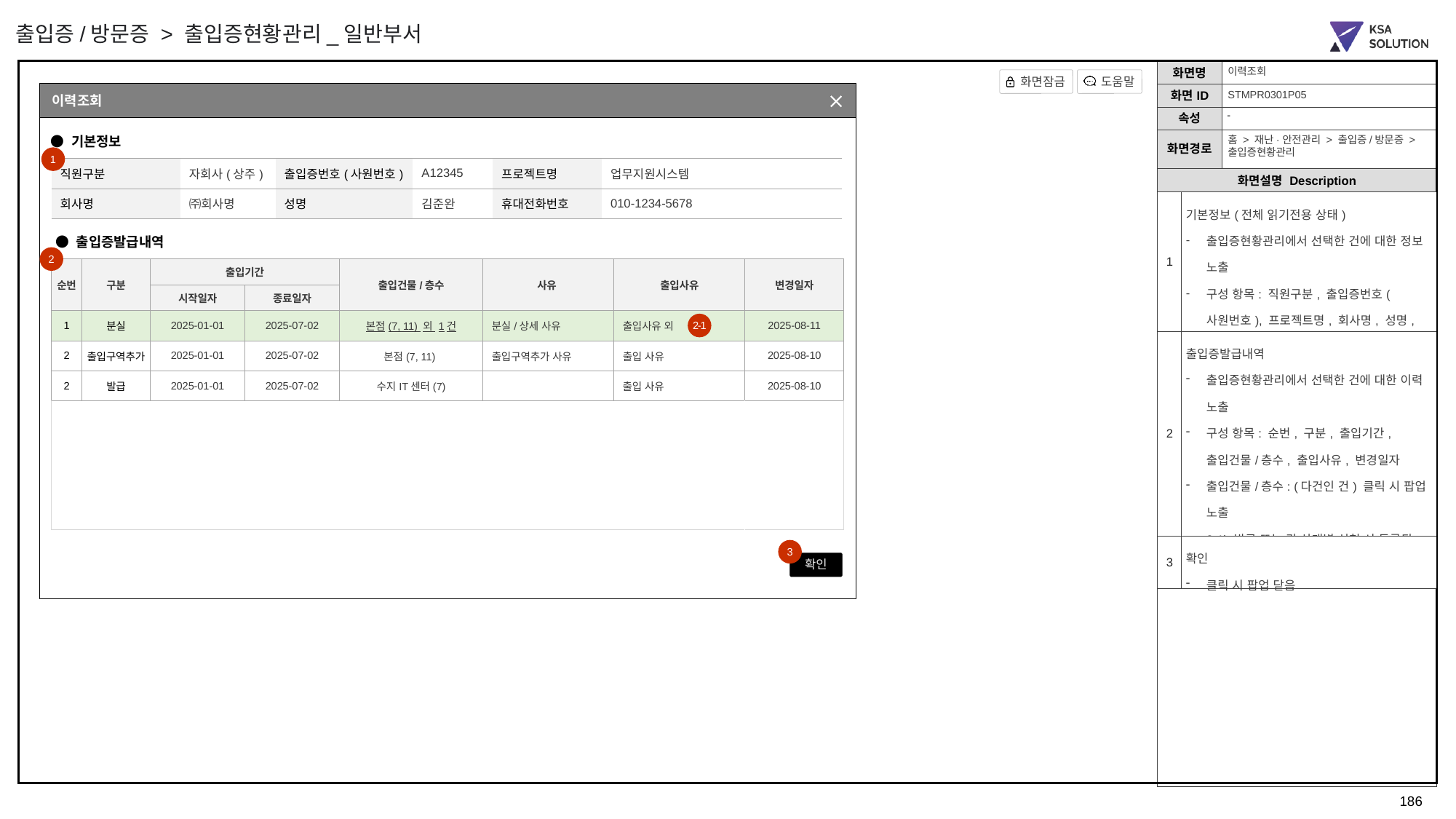

출입증/방문증 > 출입증현황관리_일반부서
이력조회
STMPR0301P05

이력조회

부점조회 팝업(팀 포함)
-
홈 > 재난·안전관리 > 출입증/방문증 >
출입증현황관리
● 기본정보
1
| 직원구분 | 자회사(상주) | 출입증번호(사원번호) | A12345 | 프로젝트명 | 업무지원시스템 |
| --- | --- | --- | --- | --- | --- |
| 회사명 | ㈜회사명 | 성명 | 김준완 | 휴대전화번호 | 010-1234-5678 |
| 1 | 기본정보(전체 읽기전용 상태) 출입증현황관리에서 선택한 건에 대한 정보 노출 구성 항목: 직원구분, 출입증번호(사원번호), 프로젝트명, 회사명, 성명, 휴대전화번호 |
| --- | --- |
| 2 | 출입증발급내역 출입증현황관리에서 선택한 건에 대한 이력 노출 구성 항목: 순번, 구분, 출입기간, 출입건물/층수, 출입사유, 변경일자 출입건물/층수: (다건인 건) 클릭 시 팝업 노출 2-1) 발급 또는 각 상태별 신청 시 등록된 출입사유 1건 외 표시 |
| 3 | 확인 클릭 시 팝업 닫음 |
● 출입증발급내역
2
| 순번 | 구분 | 출입기간 |  | 출입건물/층수 | 사유 | 출입사유 | 변경일자 |
| --- | --- | --- | --- | --- | --- | --- | --- |
|  |  | 시작일자 | 종료일자 |  |  |  |  |
| 1 | 분실 | 2025-01-01 | 2025-07-02 | 본점(7, 11) 외 1건 | 분실/상세 사유 | 출입사유 외 | 2025-08-11 |
| 2 | 출입구역추가 | 2025-01-01 | 2025-07-02 | 본점(7, 11) | 출입구역추가 사유 | 출입 사유 | 2025-08-10 |
| 2 | 발급 | 2025-01-01 | 2025-07-02 | 수지IT센터(7) |  | 출입 사유 | 2025-08-10 |
|  |  |  |  |  |  |  |  |
2-1
3
확인
<2025-08-11>
1. 팝업 추가